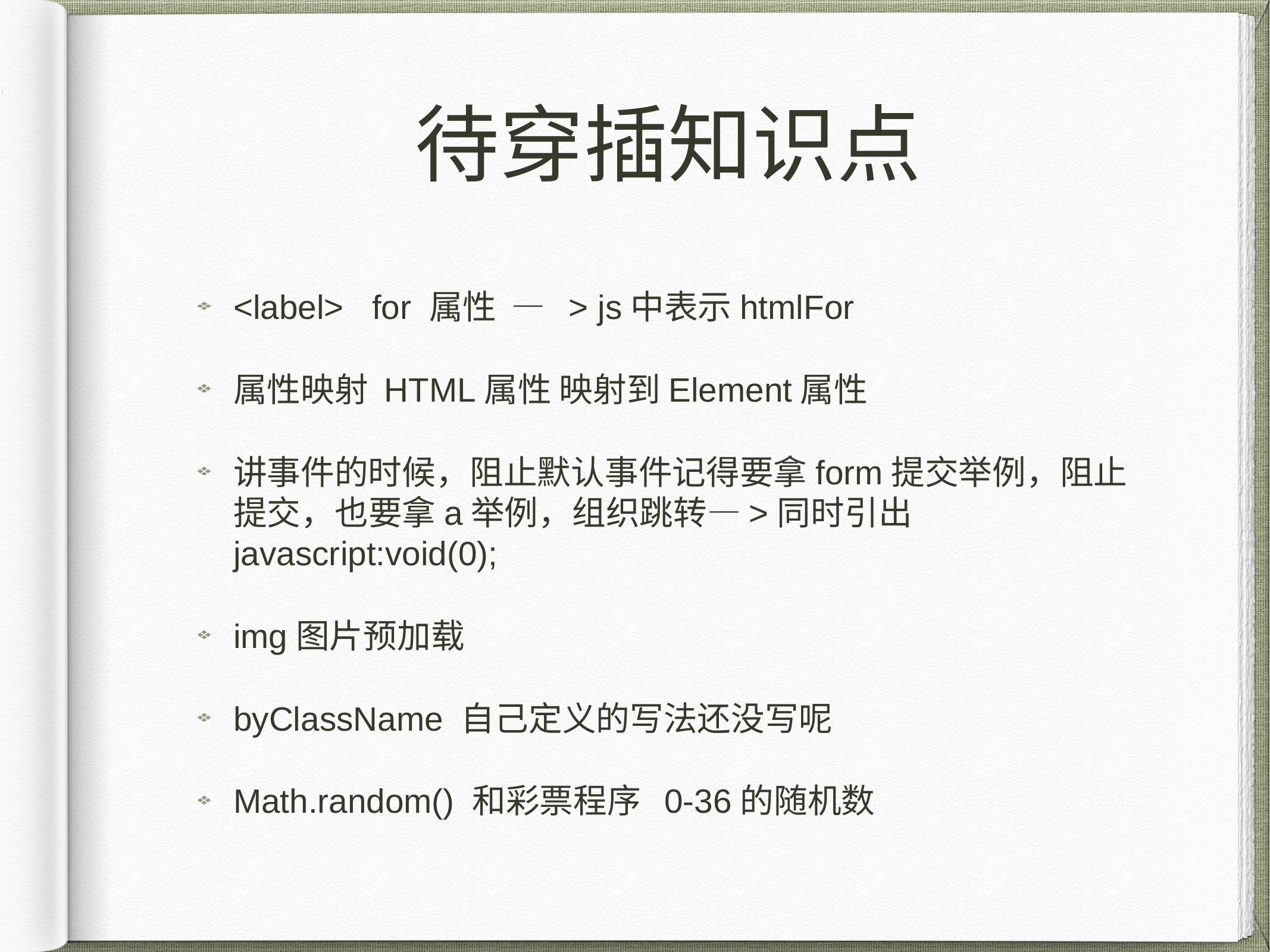

# 待穿插知识点
<label>   for 属性  —  > js中表示htmlFor
属性映射 HTML属性 映射到Element属性
讲事件的时候，阻止默认事件记得要拿form提交举例，阻止提交，也要拿a举例，组织跳转—>同时引出javascript:void(0);
img图片预加载
byClassName 自己定义的写法还没写呢
Math.random() 和彩票程序  0-36的随机数